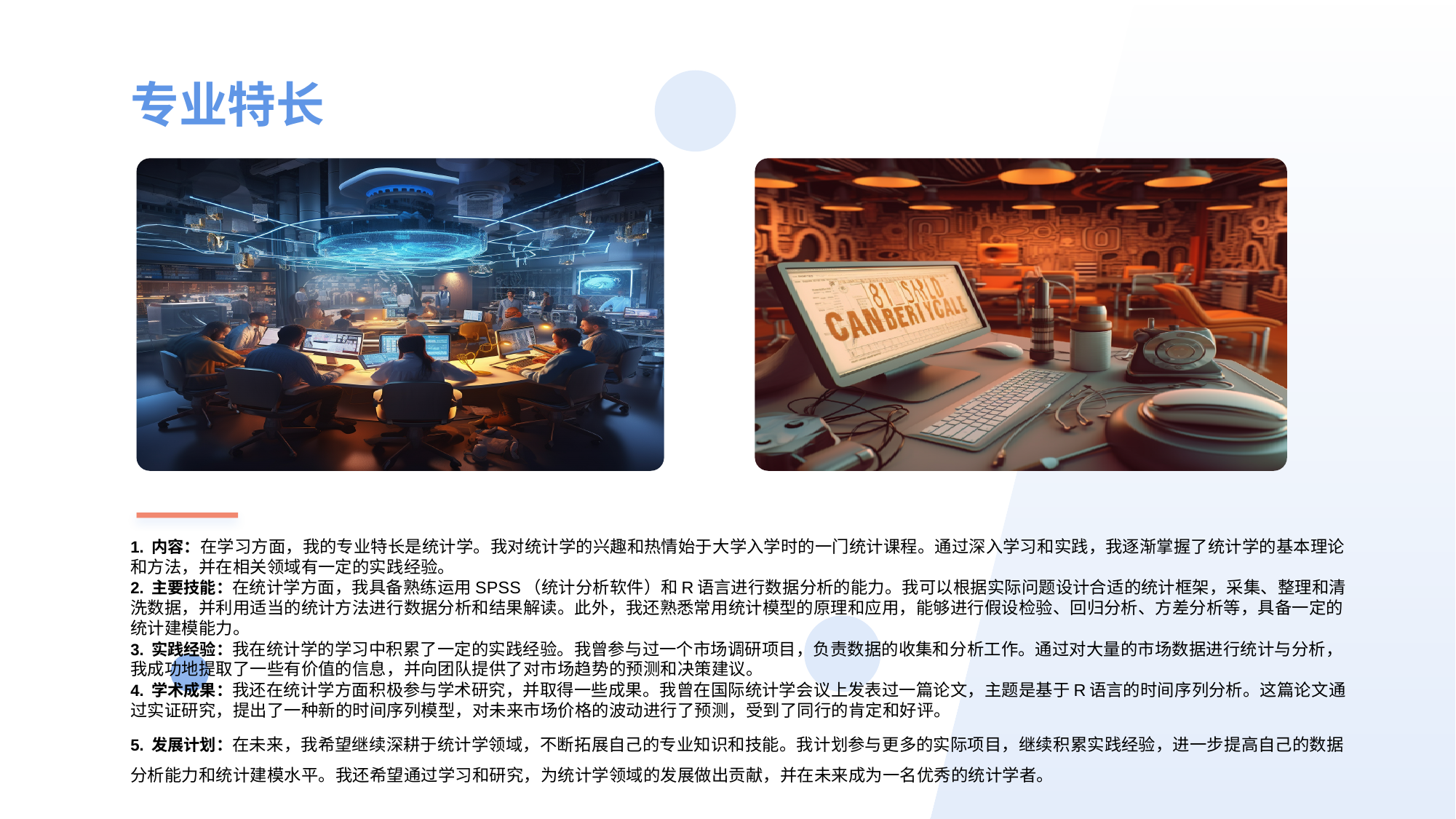

专业特长

1. 内容：在学习方面，我的专业特长是统计学。我对统计学的兴趣和热情始于大学入学时的一门统计课程。通过深入学习和实践，我逐渐掌握了统计学的基本理论和方法，并在相关领域有一定的实践经验。
2. 主要技能：在统计学方面，我具备熟练运用SPSS（统计分析软件）和R语言进行数据分析的能力。我可以根据实际问题设计合适的统计框架，采集、整理和清洗数据，并利用适当的统计方法进行数据分析和结果解读。此外，我还熟悉常用统计模型的原理和应用，能够进行假设检验、回归分析、方差分析等，具备一定的统计建模能力。
3. 实践经验：我在统计学的学习中积累了一定的实践经验。我曾参与过一个市场调研项目，负责数据的收集和分析工作。通过对大量的市场数据进行统计与分析，我成功地提取了一些有价值的信息，并向团队提供了对市场趋势的预测和决策建议。
4. 学术成果：我还在统计学方面积极参与学术研究，并取得一些成果。我曾在国际统计学会议上发表过一篇论文，主题是基于R语言的时间序列分析。这篇论文通过实证研究，提出了一种新的时间序列模型，对未来市场价格的波动进行了预测，受到了同行的肯定和好评。
5. 发展计划：在未来，我希望继续深耕于统计学领域，不断拓展自己的专业知识和技能。我计划参与更多的实际项目，继续积累实践经验，进一步提高自己的数据分析能力和统计建模水平。我还希望通过学习和研究，为统计学领域的发展做出贡献，并在未来成为一名优秀的统计学者。